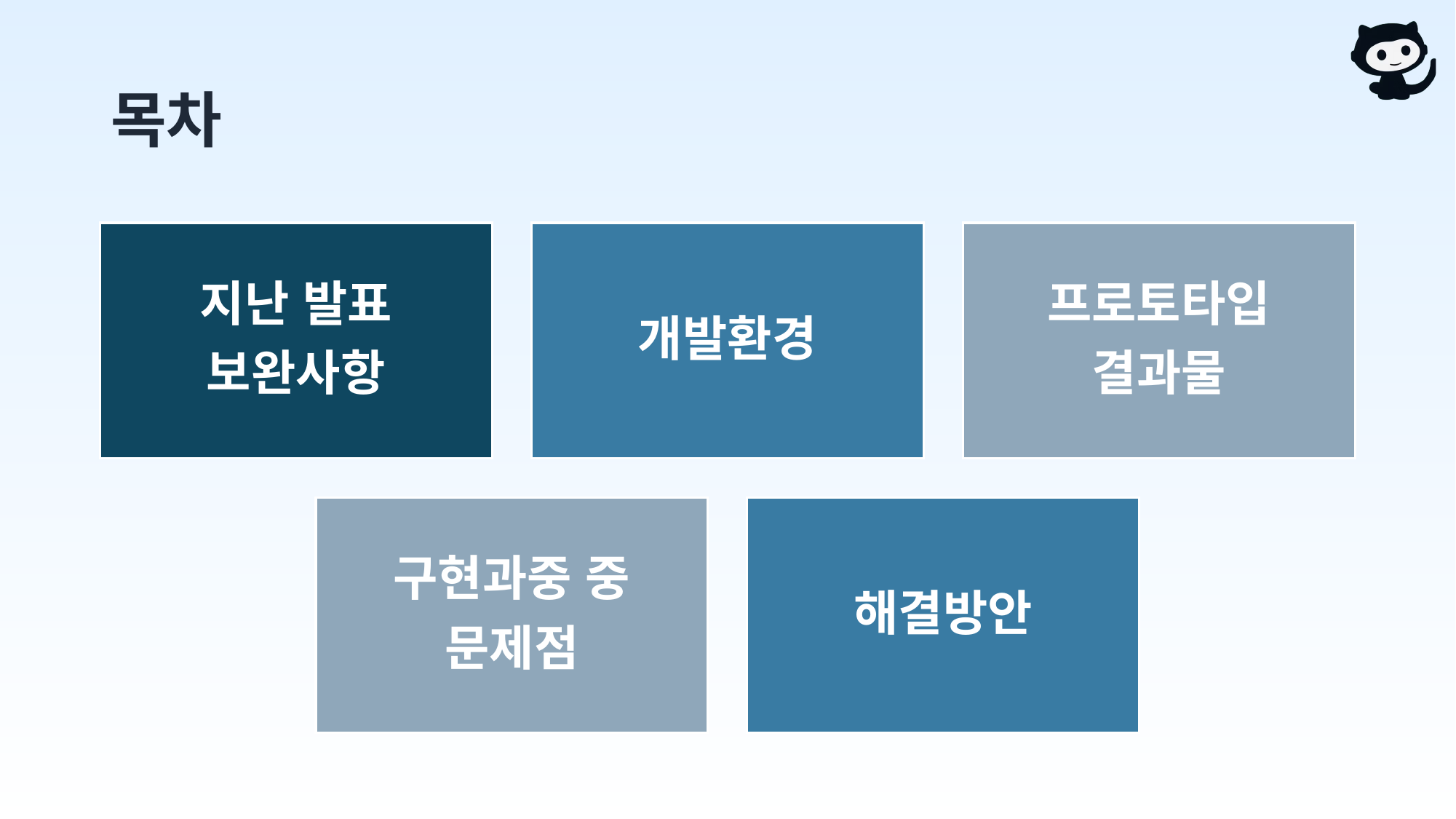

# 목차
지난 발표
보완사항
개발환경
프로토타입
결과물
구현과중 중
문제점
해결방안